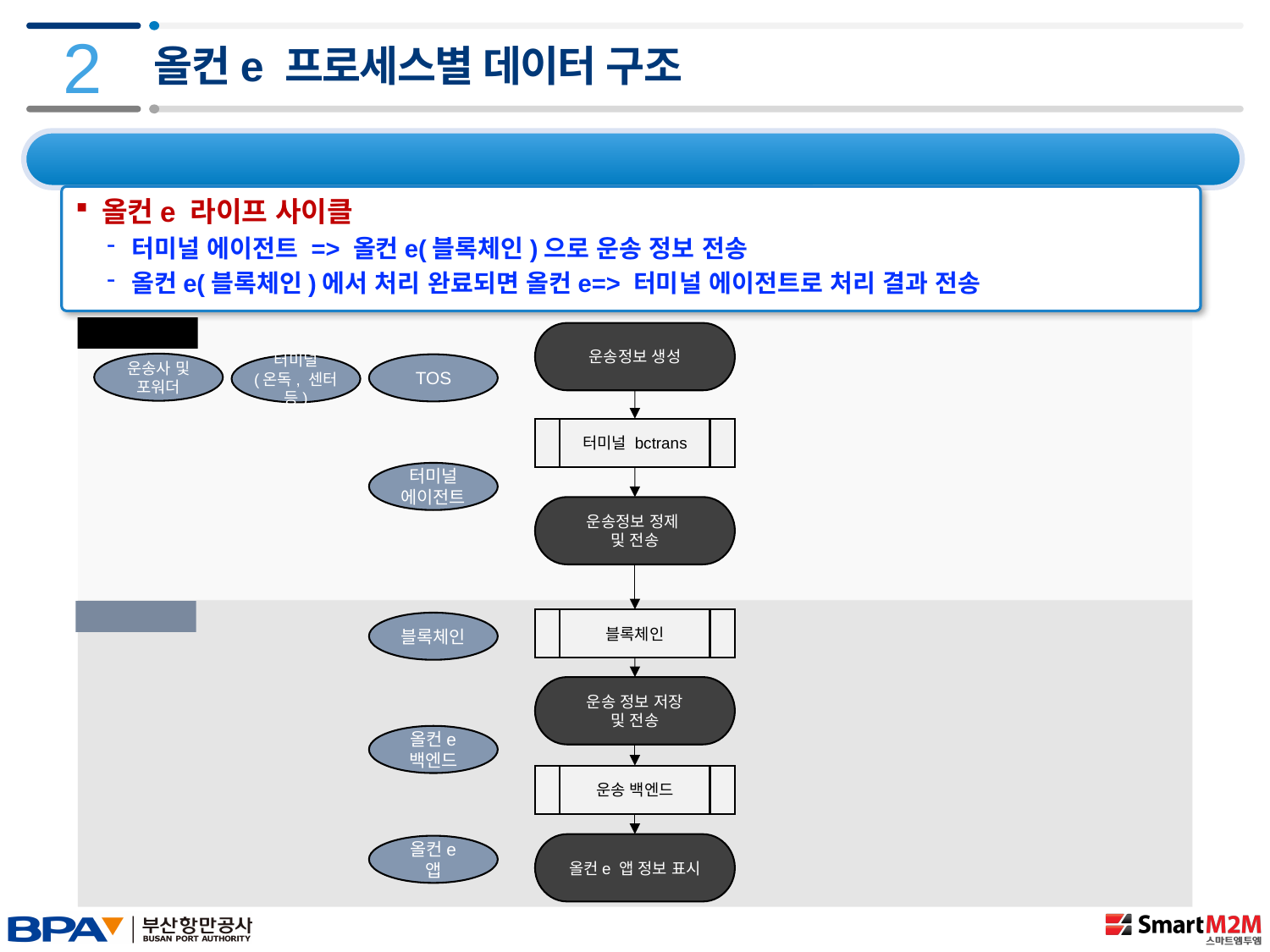

2
올컨e 프로세스별 데이터 구조
2.3 데이터 구조 및 프로세스
올컨e 라이프 사이클
터미널 에이전트 => 올컨e(블록체인)으로 운송 정보 전송
올컨e(블록체인)에서 처리 완료되면 올컨e=> 터미널 에이전트로 처리 결과 전송
터미널 IDC

운송정보 생성
운송사 및 포워더
TOS
터미널
(온독, 센터 등)
터미널 bctrans
터미널 에이전트
운송정보 정제
및 전송

사업단 IDC
블록체인
블록체인
운송 정보 저장
및 전송
올컨e 백엔드
운송 백엔드
올컨e 앱 정보 표시
올컨e 앱